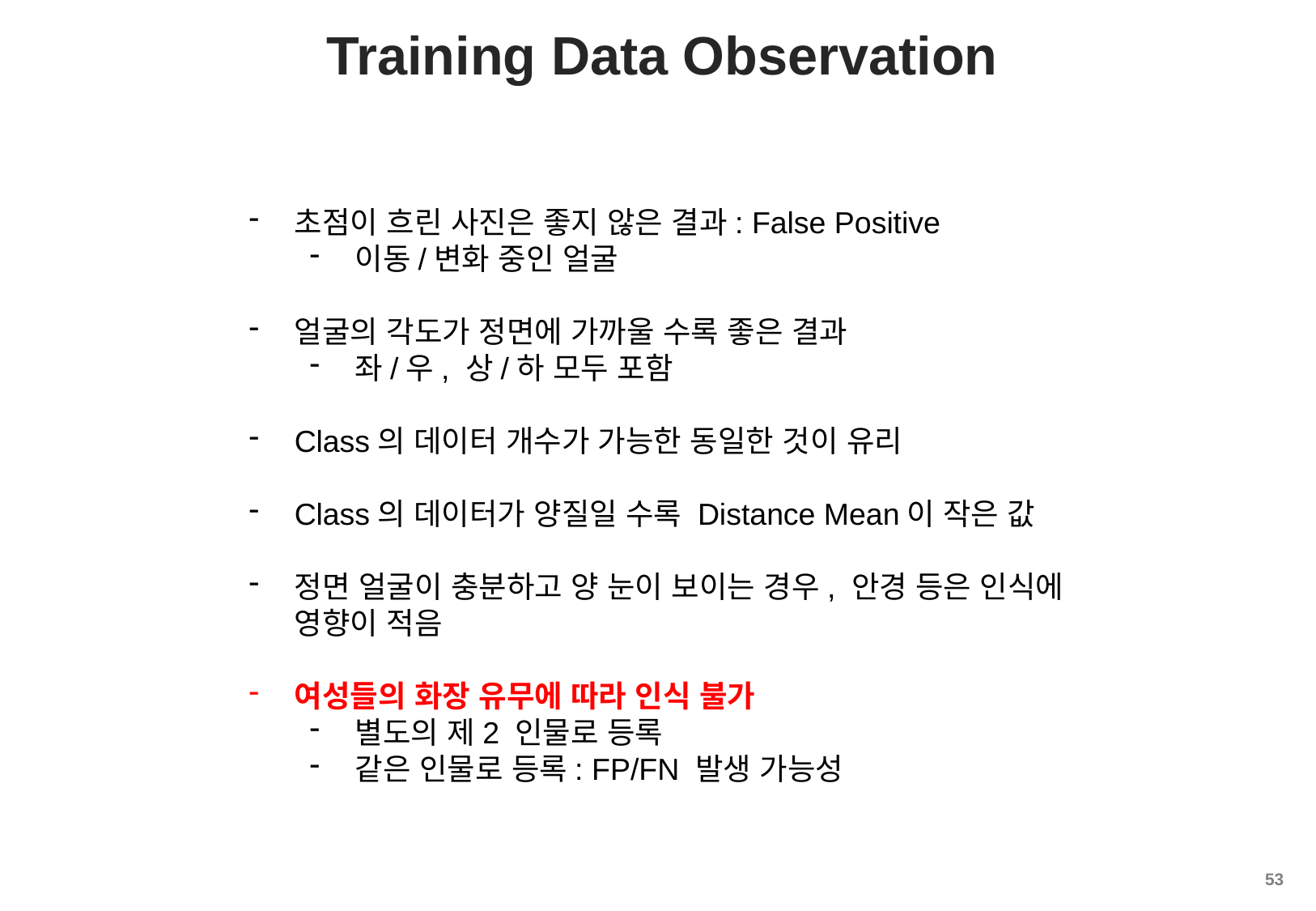

# Training Data Observation
초점이 흐린 사진은 좋지 않은 결과: False Positive
이동/변화 중인 얼굴

얼굴의 각도가 정면에 가까울 수록 좋은 결과
좌/우, 상/하 모두 포함

Class의 데이터 개수가 가능한 동일한 것이 유리

Class의 데이터가 양질일 수록 Distance Mean이 작은 값

정면 얼굴이 충분하고 양 눈이 보이는 경우, 안경 등은 인식에 영향이 적음

여성들의 화장 유무에 따라 인식 불가
별도의 제2 인물로 등록
같은 인물로 등록: FP/FN 발생 가능성